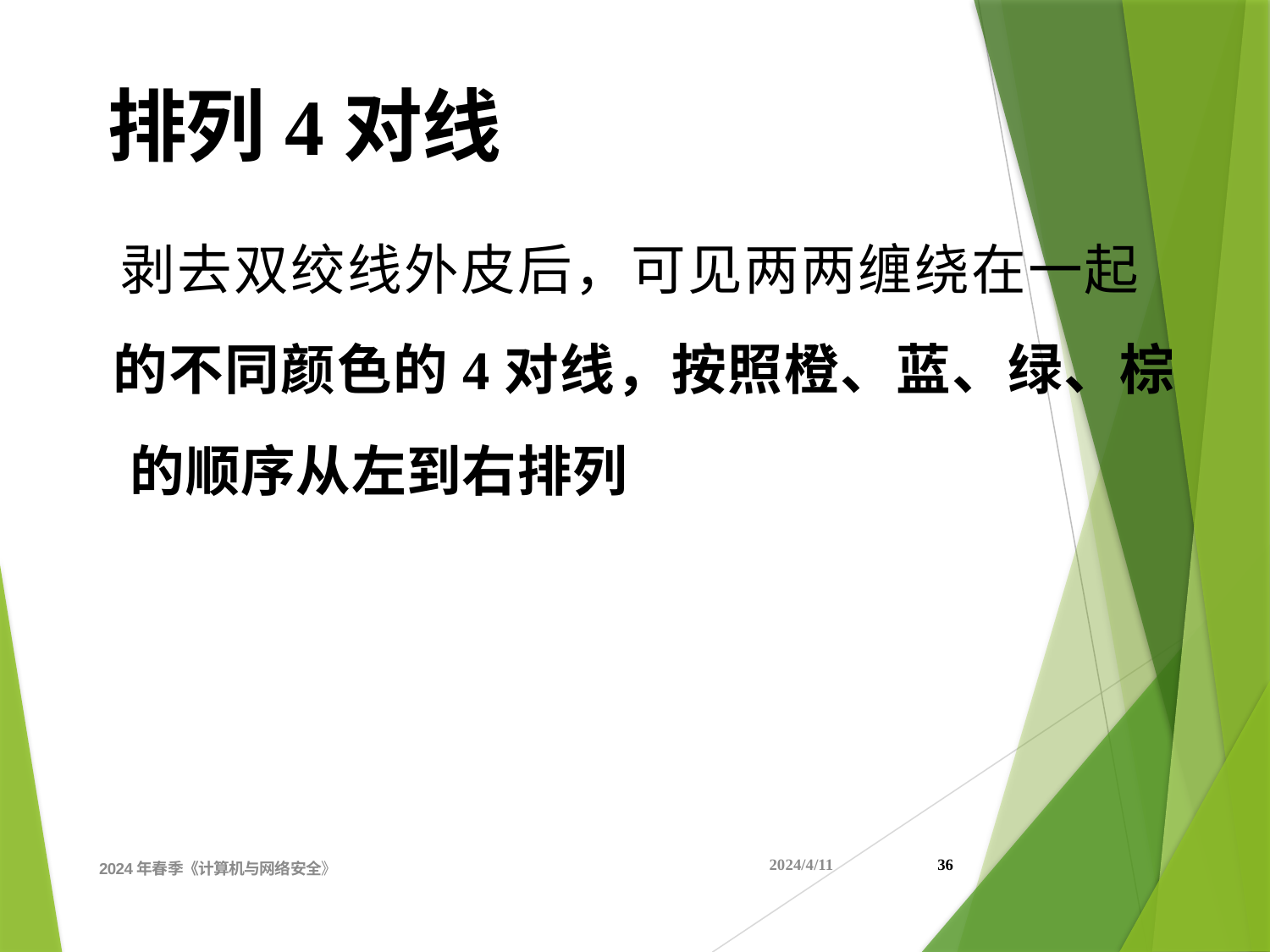

排列4对线

剥去双绞线外皮后，可见两两缠绕在一起
的不同颜色的4对线，按照橙、蓝、绿、棕

的顺序从左到右排列

2024年春季《计算机与网络安全》
2024/4/11
36